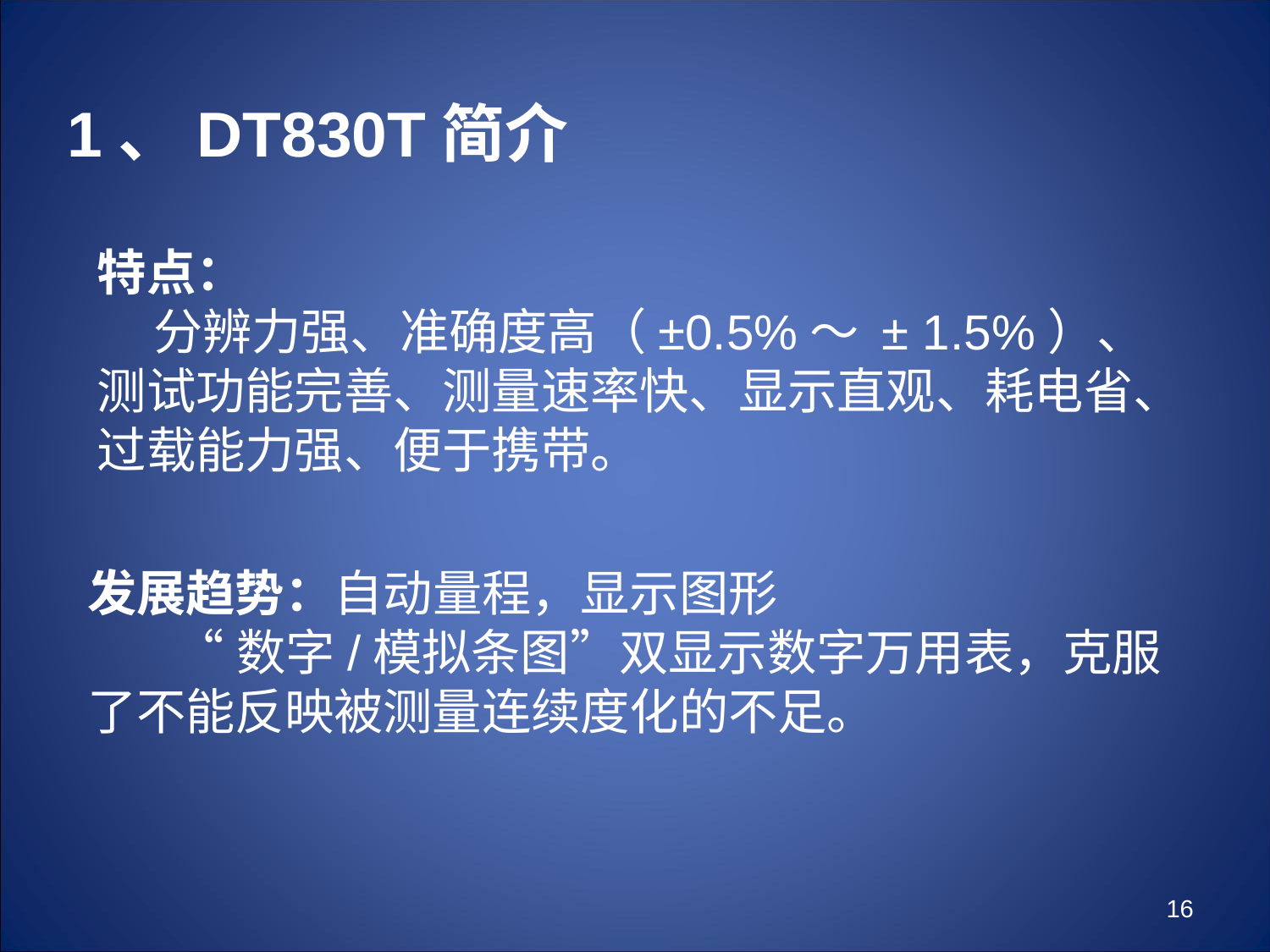

# 1、DT830T简介
特点：
    分辨力强、准确度高（±0.5%～ ± 1.5%）、 测试功能完善、测量速率快、显示直观、耗电省、过载能力强、便于携带。

发展趋势：自动量程，显示图形
        “数字/模拟条图”双显示数字万用表，克服了不能反映被测量连续度化的不足。
16